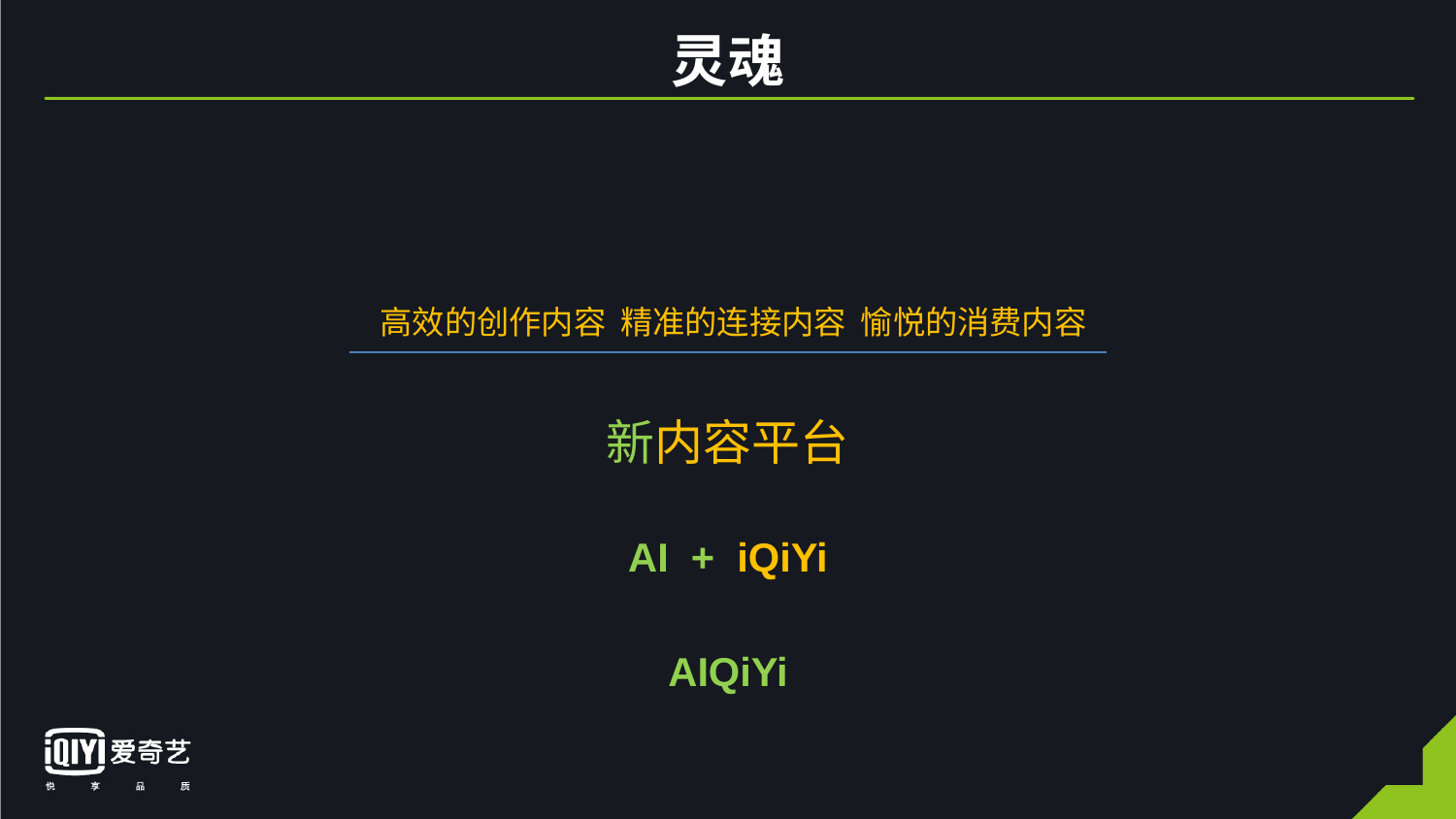

# 灵魂
高效的创作内容  精准的连接内容  愉悦的消费内容
新内容平台
AI  +  iQiYi
AIQiYi